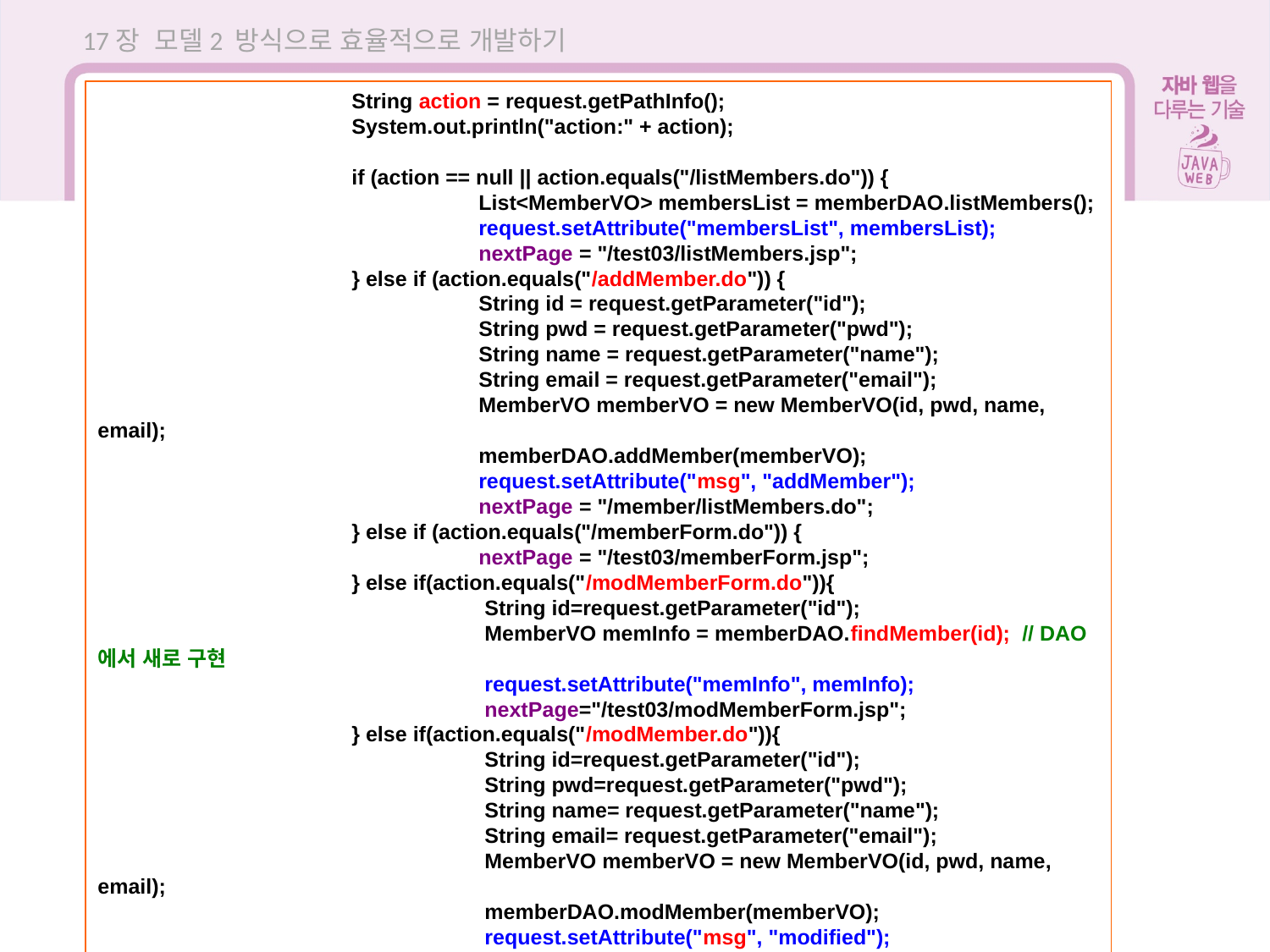

17장  모델2 방식으로 효율적으로 개발하기
		String action = request.getPathInfo();
		System.out.println("action:" + action);

		if (action == null || action.equals("/listMembers.do")) {
			List<MemberVO> membersList = memberDAO.listMembers();
			request.setAttribute("membersList", membersList);
			nextPage = "/test03/listMembers.jsp";
		} else if (action.equals("/addMember.do")) {
			String id = request.getParameter("id");
			String pwd = request.getParameter("pwd");
			String name = request.getParameter("name");
			String email = request.getParameter("email");
			MemberVO memberVO = new MemberVO(id, pwd, name, email);
			memberDAO.addMember(memberVO);
			request.setAttribute("msg", "addMember");
			nextPage = "/member/listMembers.do";
		} else if (action.equals("/memberForm.do")) {
			nextPage = "/test03/memberForm.jsp";
		} else if(action.equals("/modMemberForm.do")){
		    	 String id=request.getParameter("id");
		    	 MemberVO memInfo = memberDAO.findMember(id);  // DAO에서 새로 구현
		    	 request.setAttribute("memInfo", memInfo);
		    	 nextPage="/test03/modMemberForm.jsp";
		} else if(action.equals("/modMember.do")){
		    	 String id=request.getParameter("id");
		    	 String pwd=request.getParameter("pwd");
		    	 String name= request.getParameter("name");
	                       	 String email= request.getParameter("email");
		    	 MemberVO memberVO = new MemberVO(id, pwd, name, email);
		    	 memberDAO.modMember(memberVO);
		    	 request.setAttribute("msg", "modified");
		    	 nextPage="/member/listMembers.do";